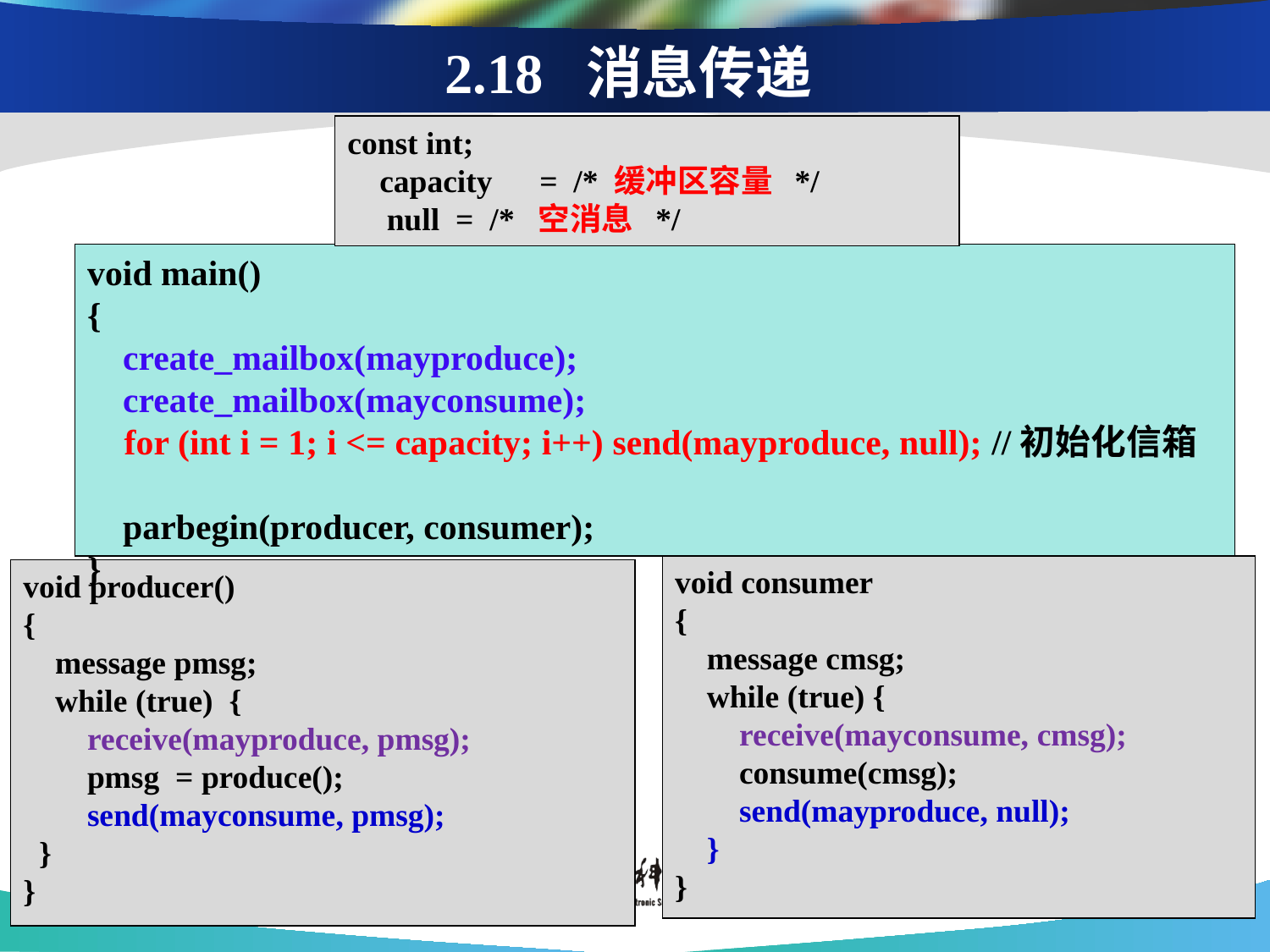

2.18  消息传递
const int;
    capacity　=  /* 缓冲区容量  */
　null  =  /*  空消息  */
void main()
{
    create_mailbox(mayproduce);
    create_mailbox(mayconsume);
    for (int i = 1; i <= capacity; i++) send(mayproduce, null); //初始化信箱
    parbegin(producer, consumer);
}
void consumer
{
    message cmsg;
    while (true) {
        receive(mayconsume, cmsg);
        consume(cmsg);
        send(mayproduce, null);
    }
}
void producer()
{
    message pmsg;
    while (true)  {
        receive(mayproduce, pmsg);
        pmsg  = produce();
        send(mayconsume, pmsg);
  }
}